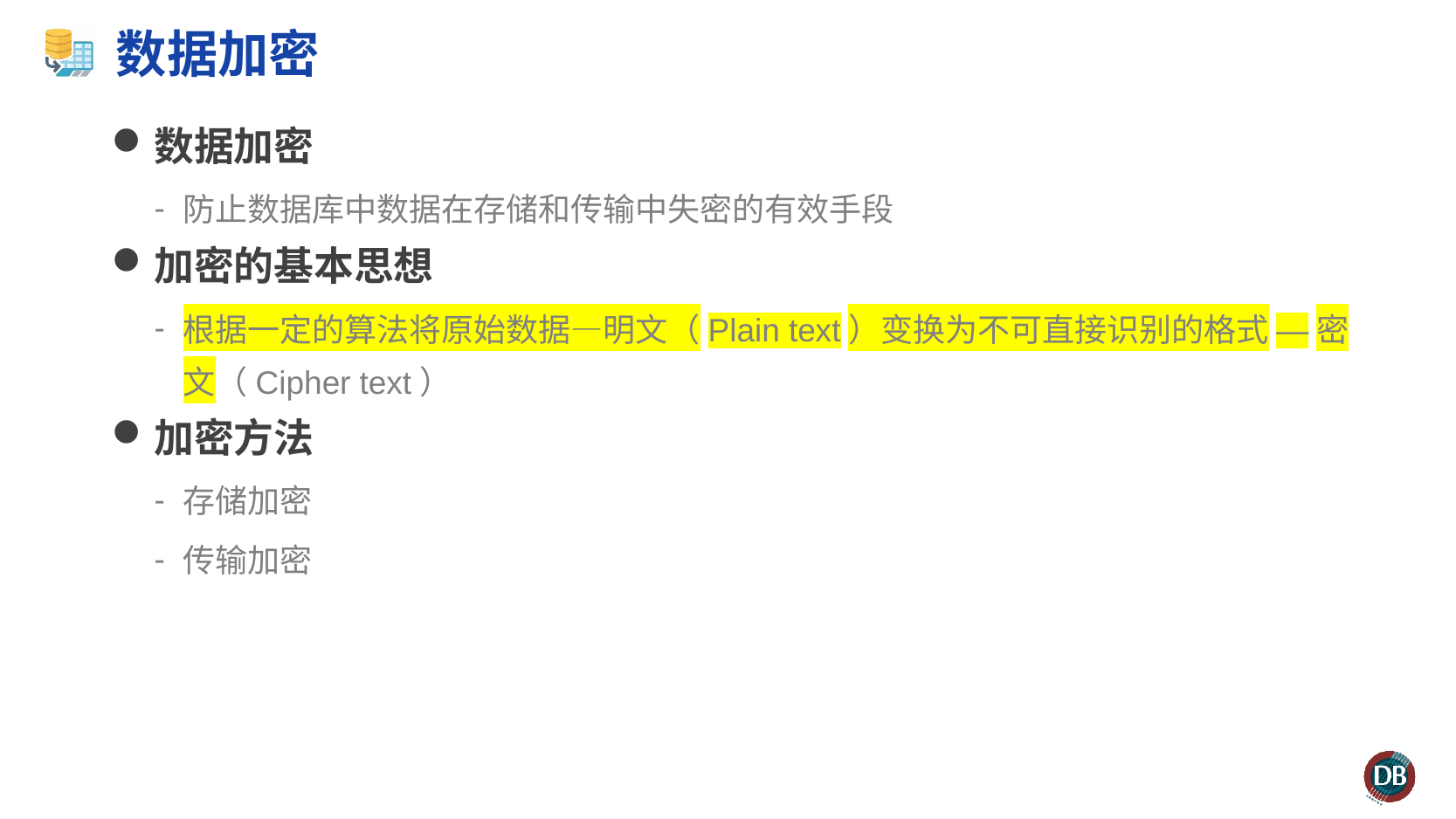

# 数据加密
数据加密
防止数据库中数据在存储和传输中失密的有效手段
加密的基本思想
根据一定的算法将原始数据—明文（Plain text）变换为不可直接识别的格式­—密文（Cipher text）
加密方法
存储加密
传输加密